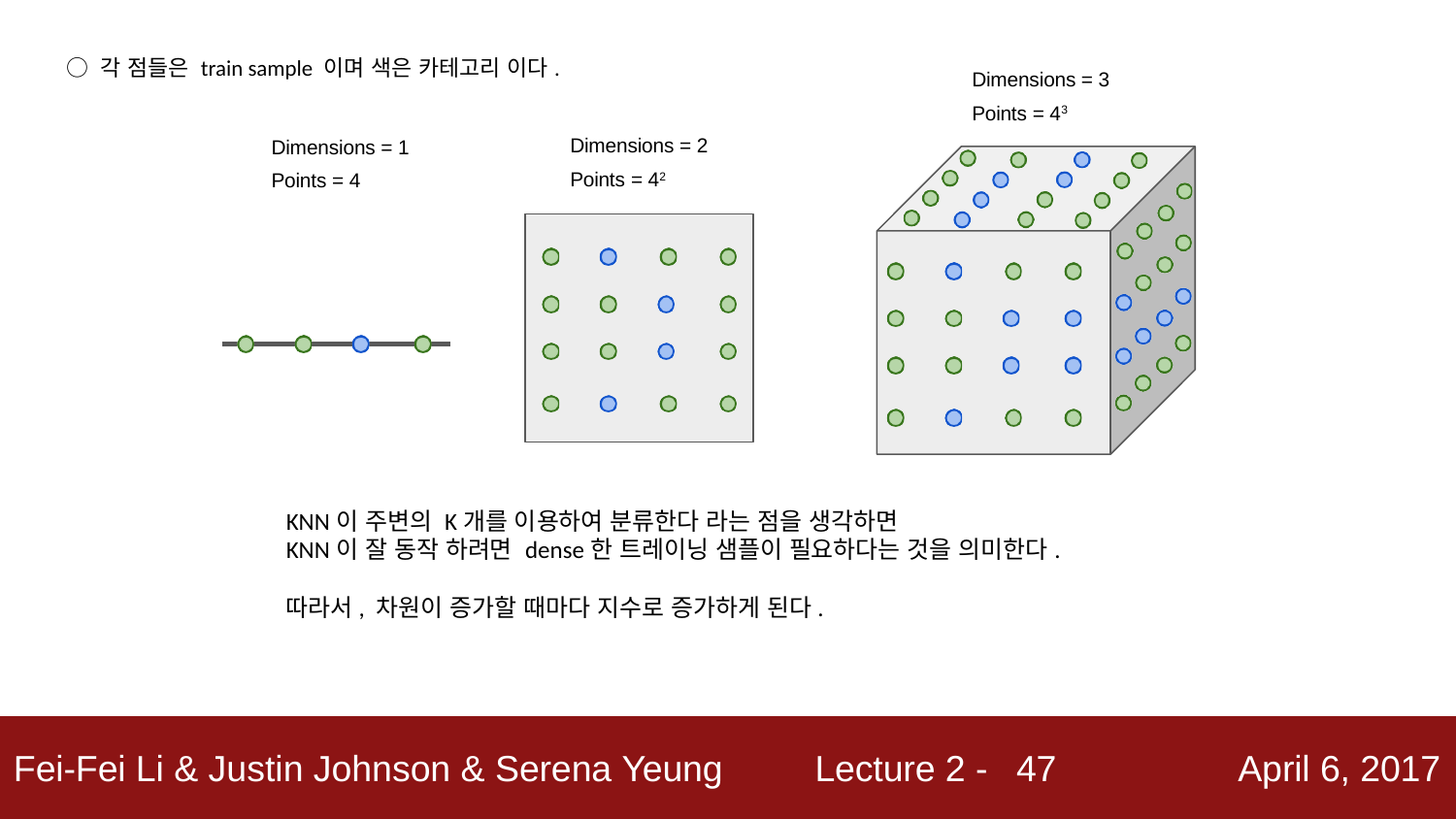

○ 각 점들은 train sample 이며 색은 카테고리 이다.
Dimensions = 3
Points = 43
Dimensions = 2
Points = 42
Dimensions = 1
Points = 4

KNN이 주변의 K개를 이용하여 분류한다 라는 점을 생각하면
KNN이 잘 동작 하려면 dense한 트레이닝 샘플이 필요하다는 것을 의미한다.

따라서, 차원이 증가할 때마다 지수로 증가하게 된다.
47
Fei-Fei Li & Justin Johnson & Serena Yeung
Lecture 2 -
April 6, 2017